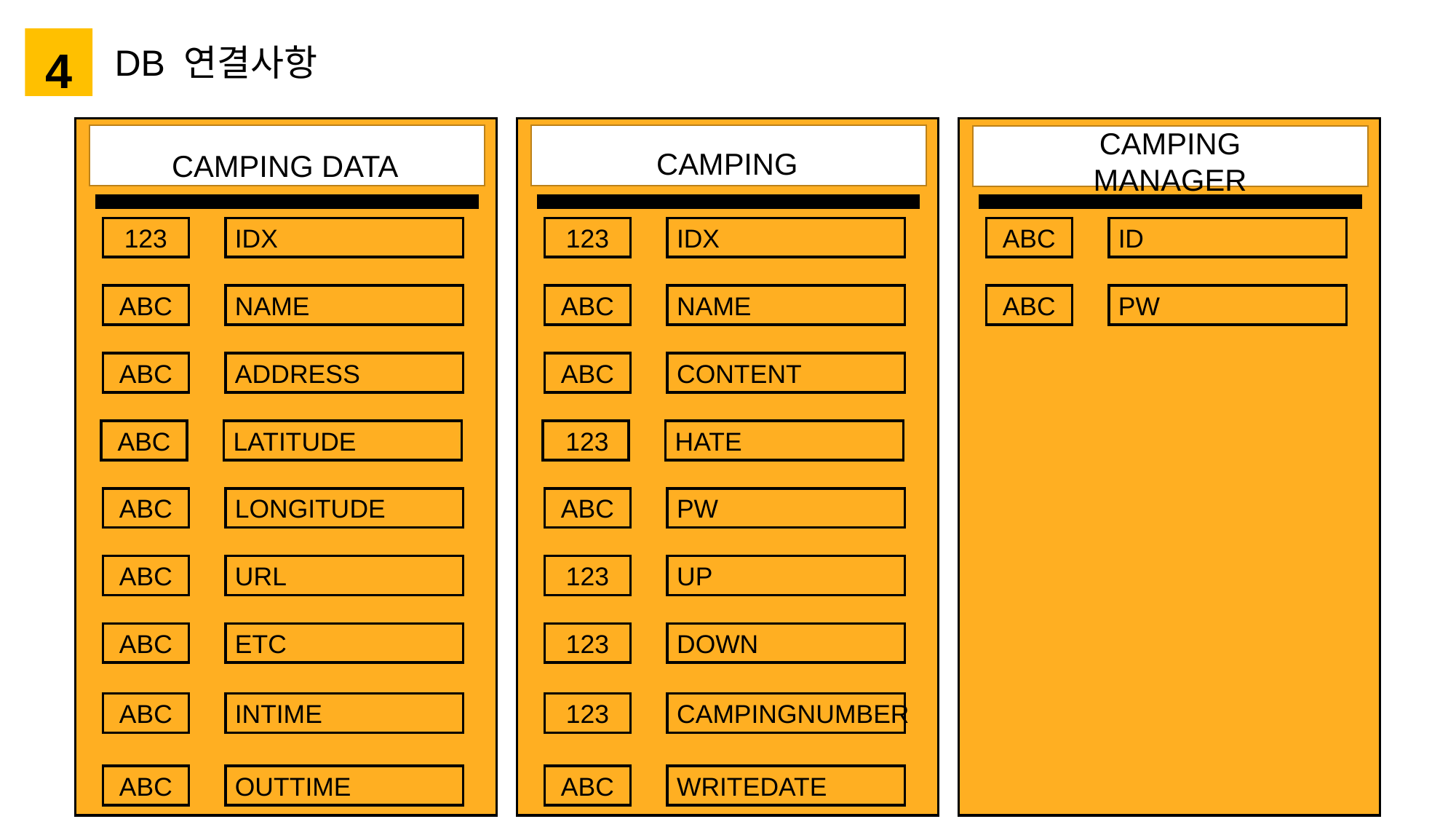

4
DB 연결사항

123

IDX

ABC

NAME

ABC

ADDRESS

ABC

LATITUDE

ABC

LONGITUDE

ABC

URL

ABC

ETC

ABC

INTIME

ABC

OUTTIME

123

IDX

ABC

NAME

ABC

CONTENT

123

HATE

ABC

PW

123

UP

123

DOWN

123

CAMPINGNUMBER

ABC

WRITEDATE

CAMPING MANAGER
CAMPING
CAMPING DATA
ABC

ID

ABC

PW

내용 입력
내용 입력